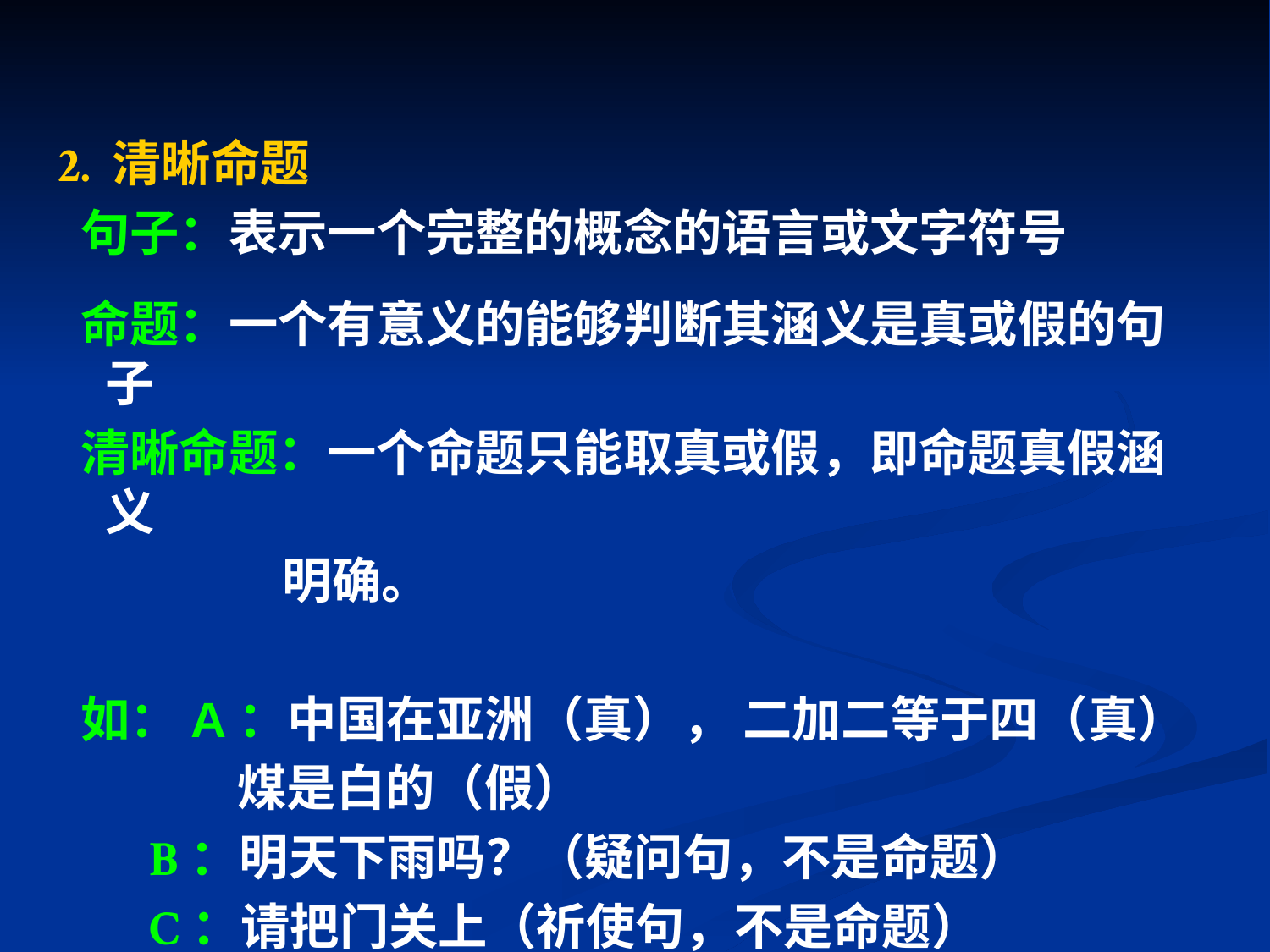

2. 清晰命题
 句子：表示一个完整的概念的语言或文字符号

 命题：一个有意义的能够判断其涵义是真或假的句子
 清晰命题：一个命题只能取真或假，即命题真假涵义
                   明确。

 如：A：中国在亚洲（真）， 二加二等于四（真）
               煤是白的（假）
         B：明天下雨吗？（疑问句，不是命题）
         C：请把门关上（祈使句，不是命题）